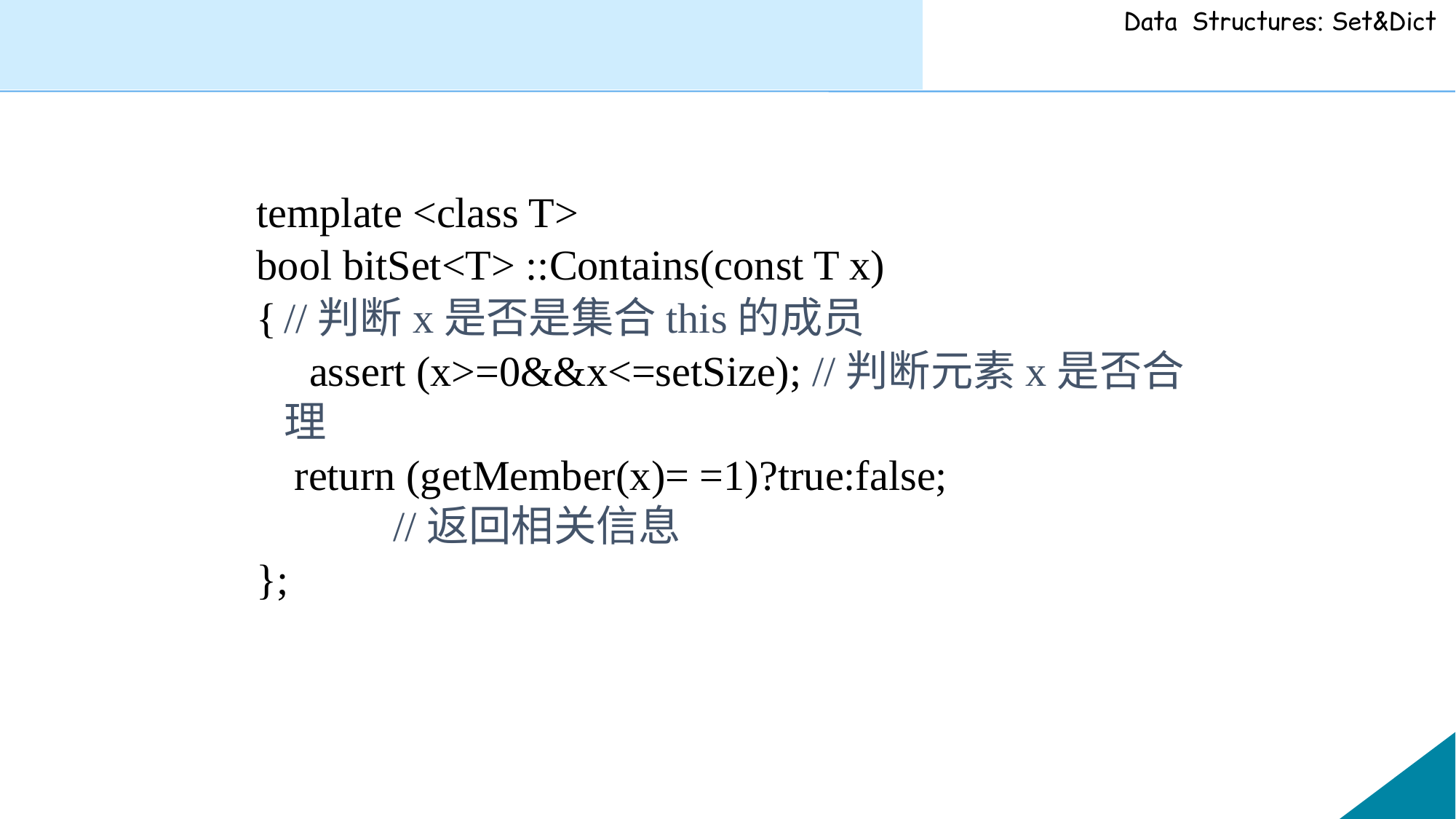

template <class T>
bool bitSet<T> ::Contains(const T x)
{	//判断x是否是集合this的成员
     assert (x>=0&&x<=setSize); //判断元素x是否合理
	 return (getMember(x)= =1)?true:false;			//返回相关信息
};